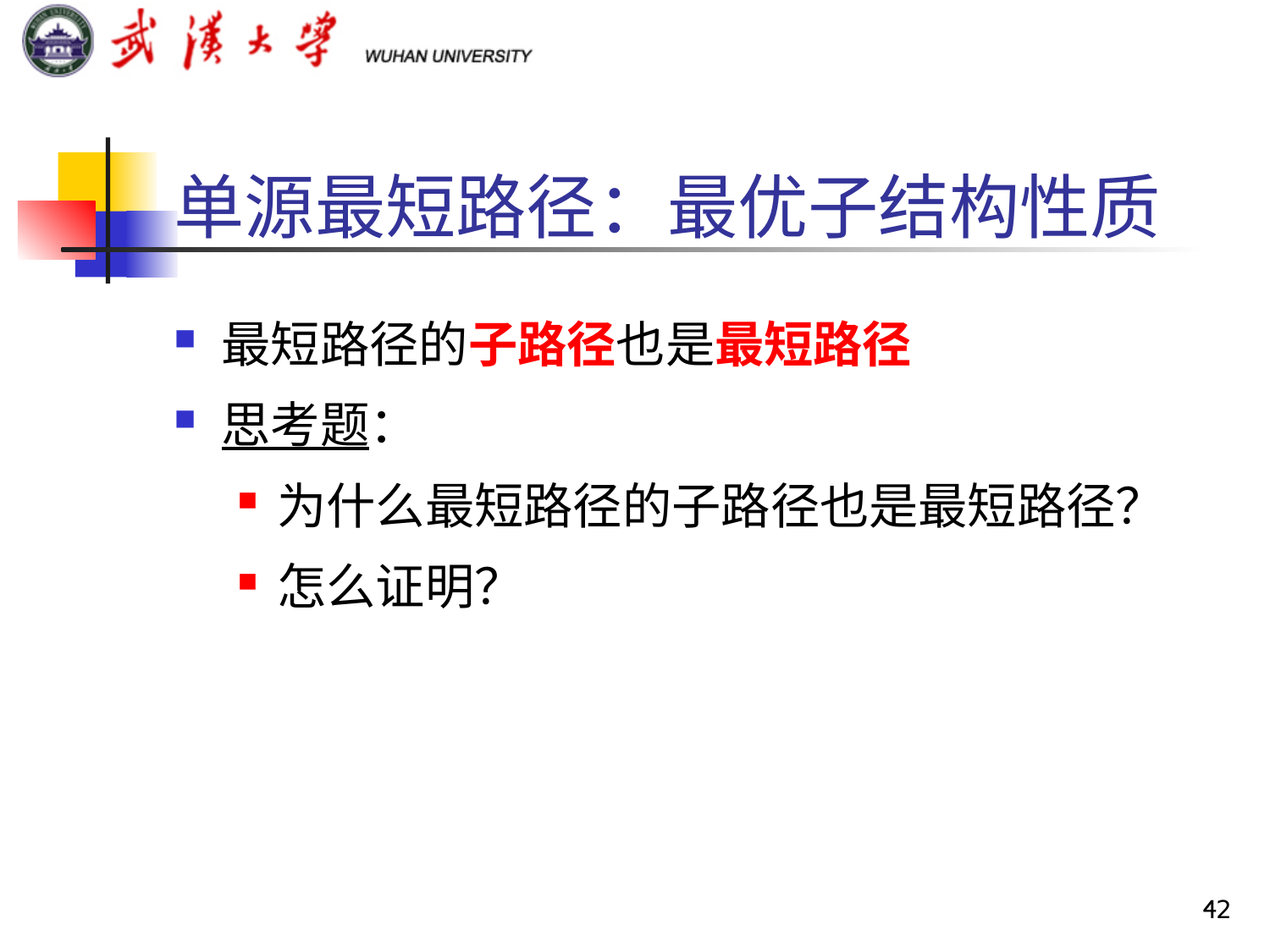

# 单源最短路径：最优子结构性质
最短路径的子路径也是最短路径
思考题：
为什么最短路径的子路径也是最短路径？
怎么证明？

42
42